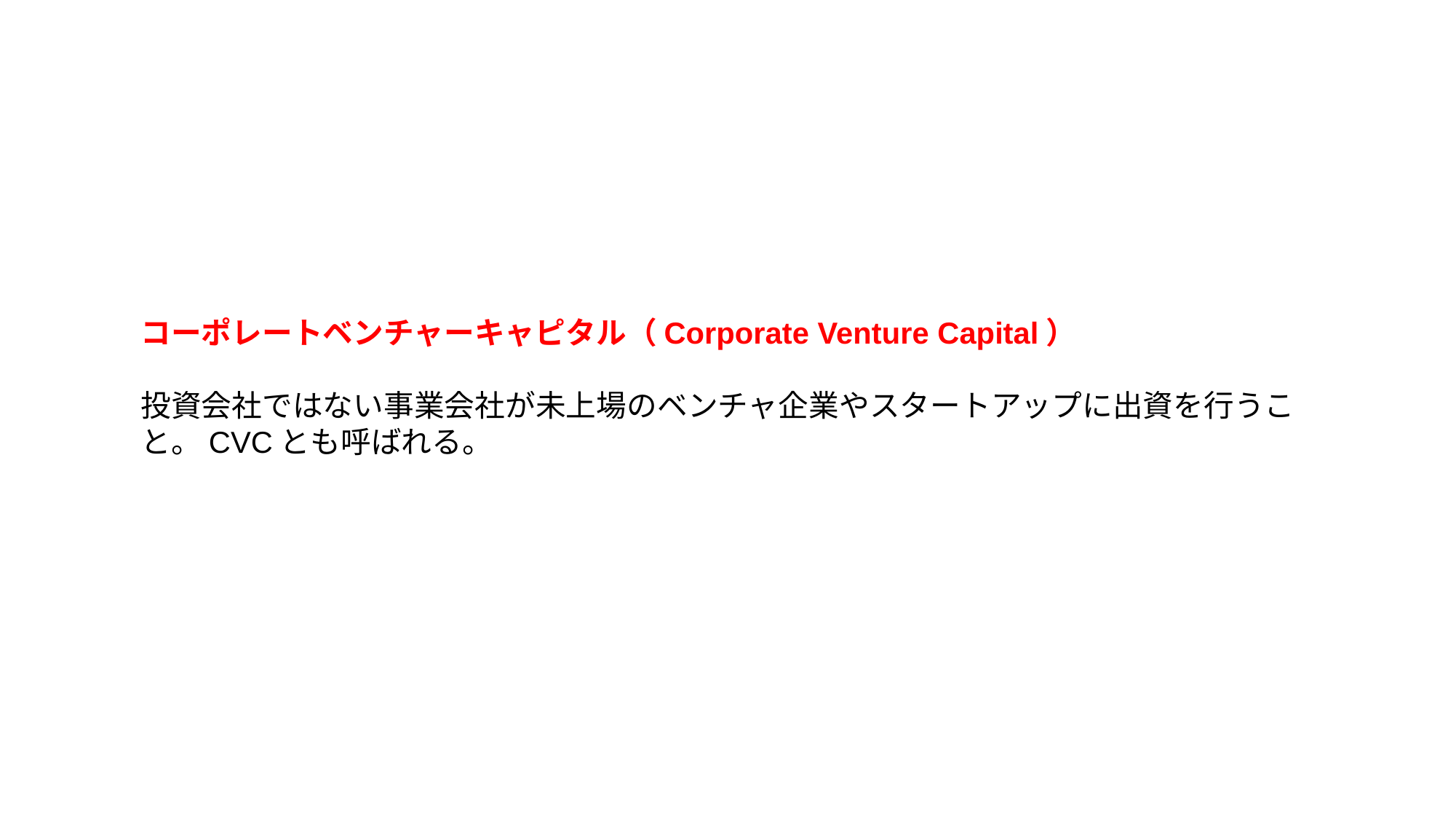

コーポレートベンチャーキャピタル（Corporate Venture Capital）

投資会社ではない事業会社が未上場のベンチャ企業やスタートアップに出資を行うこと。CVCとも呼ばれる。